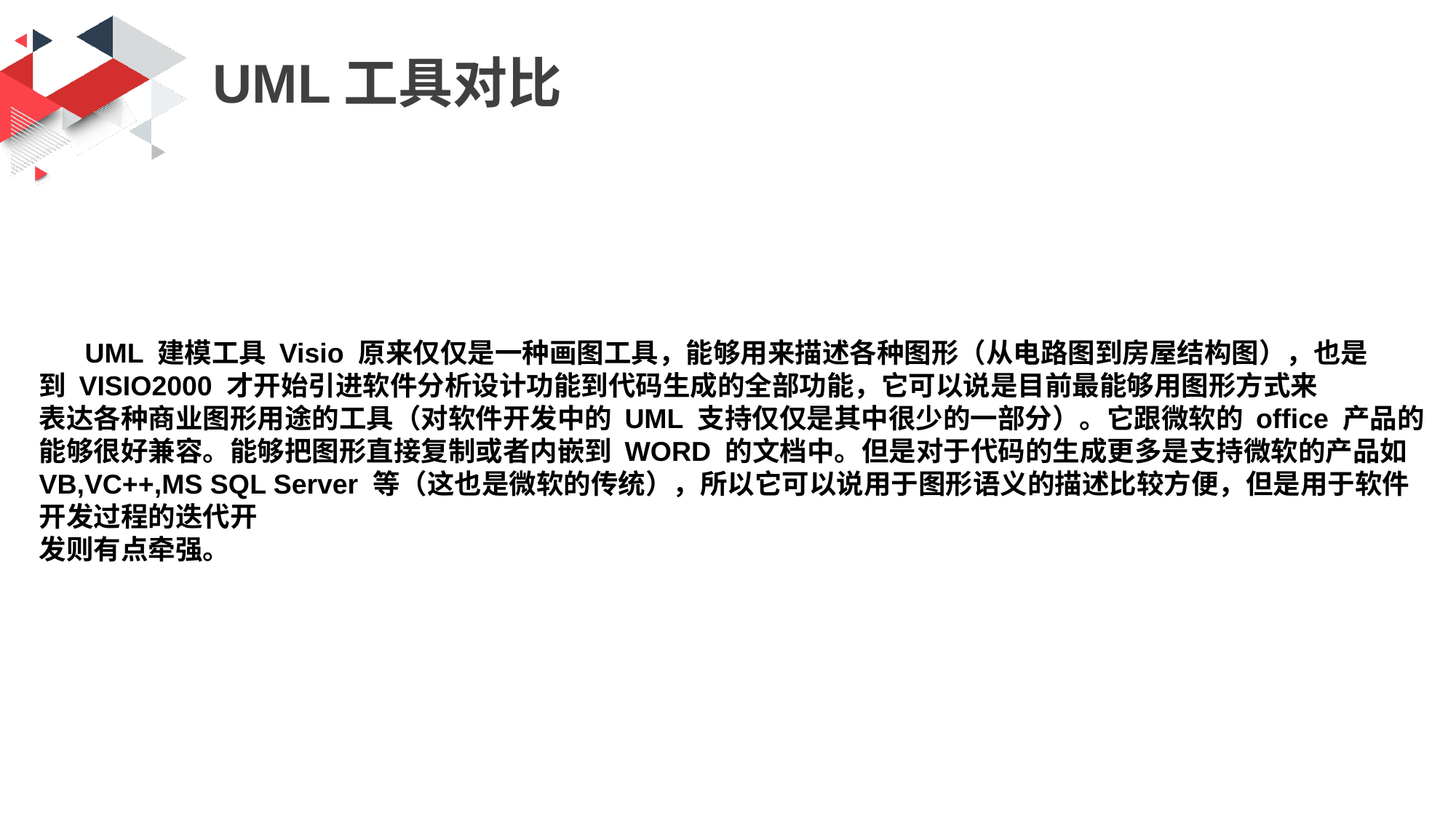

UML工具对比
      UML 建模工具 Visio 原来仅仅是一种画图工具，能够用来描述各种图形（从电路图到房屋结构图），也是
到 VISIO2000 才开始引进软件分析设计功能到代码生成的全部功能，它可以说是目前最能够用图形方式来
表达各种商业图形用途的工具（对软件开发中的 UML 支持仅仅是其中很少的一部分）。它跟微软的 office 产品的能够很好兼容。能够把图形直接复制或者内嵌到 WORD 的文档中。但是对于代码的生成更多是支持微软的产品如 VB,VC++,MS SQL Server 等（这也是微软的传统），所以它可以说用于图形语义的描述比较方便，但是用于软件开发过程的迭代开
发则有点牵强。